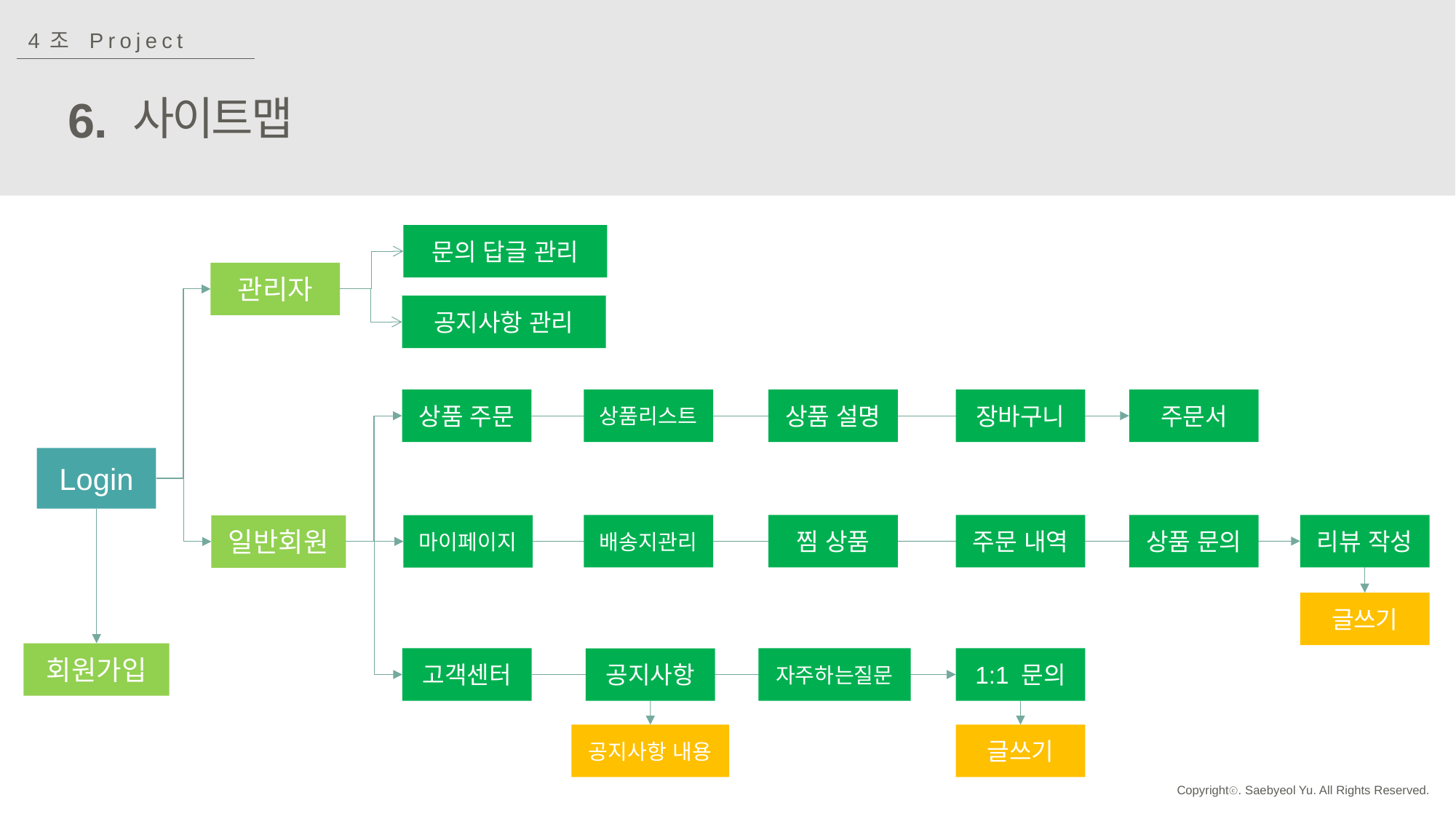

4조 Project
6.
사이트맵
문의 답글 관리
관리자
공지사항 관리
상품 주문
상품리스트
상품 설명
장바구니
주문서
Login
상품 문의
배송지관리
찜 상품
주문 내역
리뷰 작성
마이페이지
일반회원
글쓰기
회원가입
1:1 문의
자주하는질문
고객센터
공지사항
공지사항 내용
글쓰기